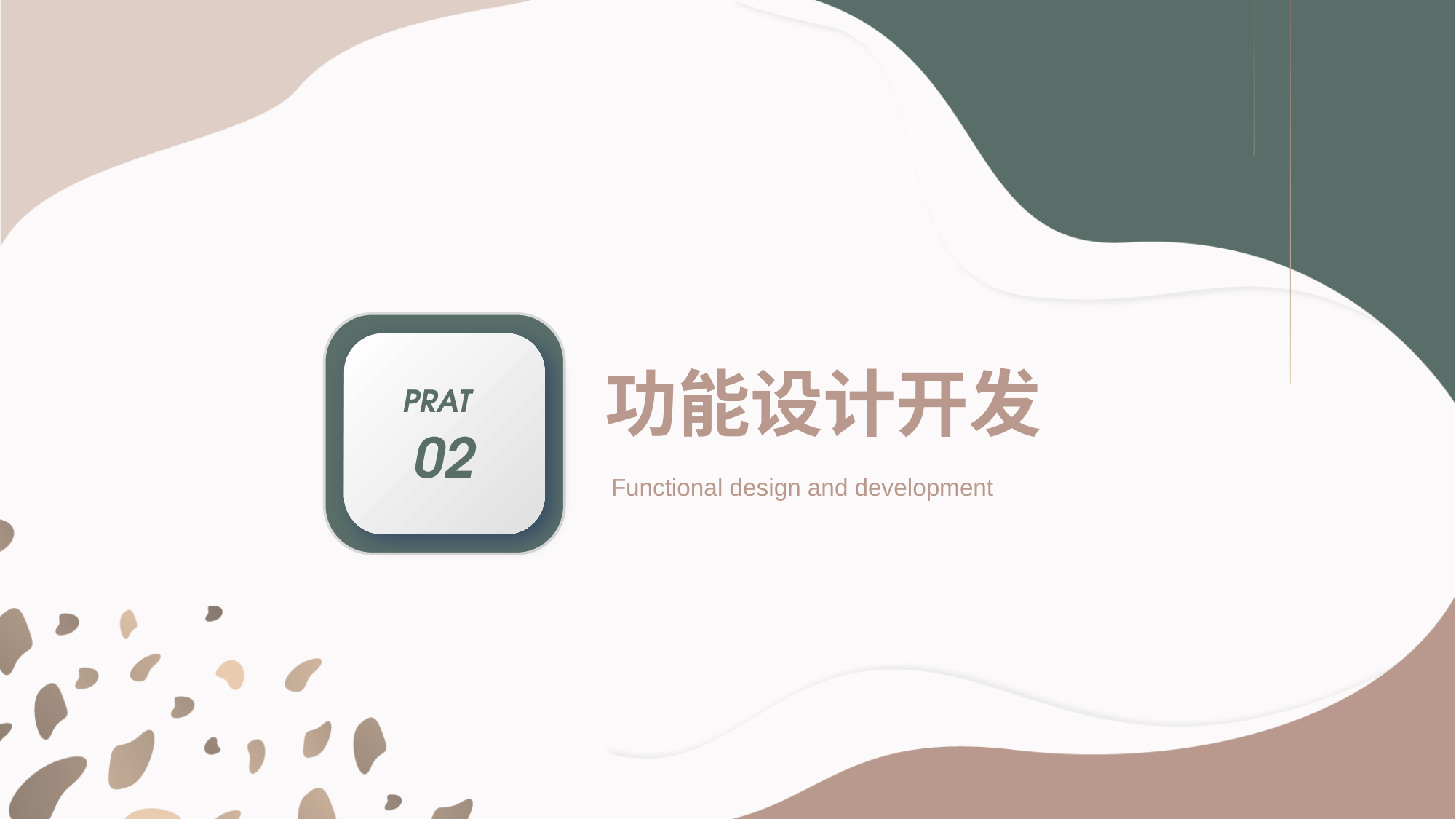

PRAT
02
功能设计开发
Functional design and development